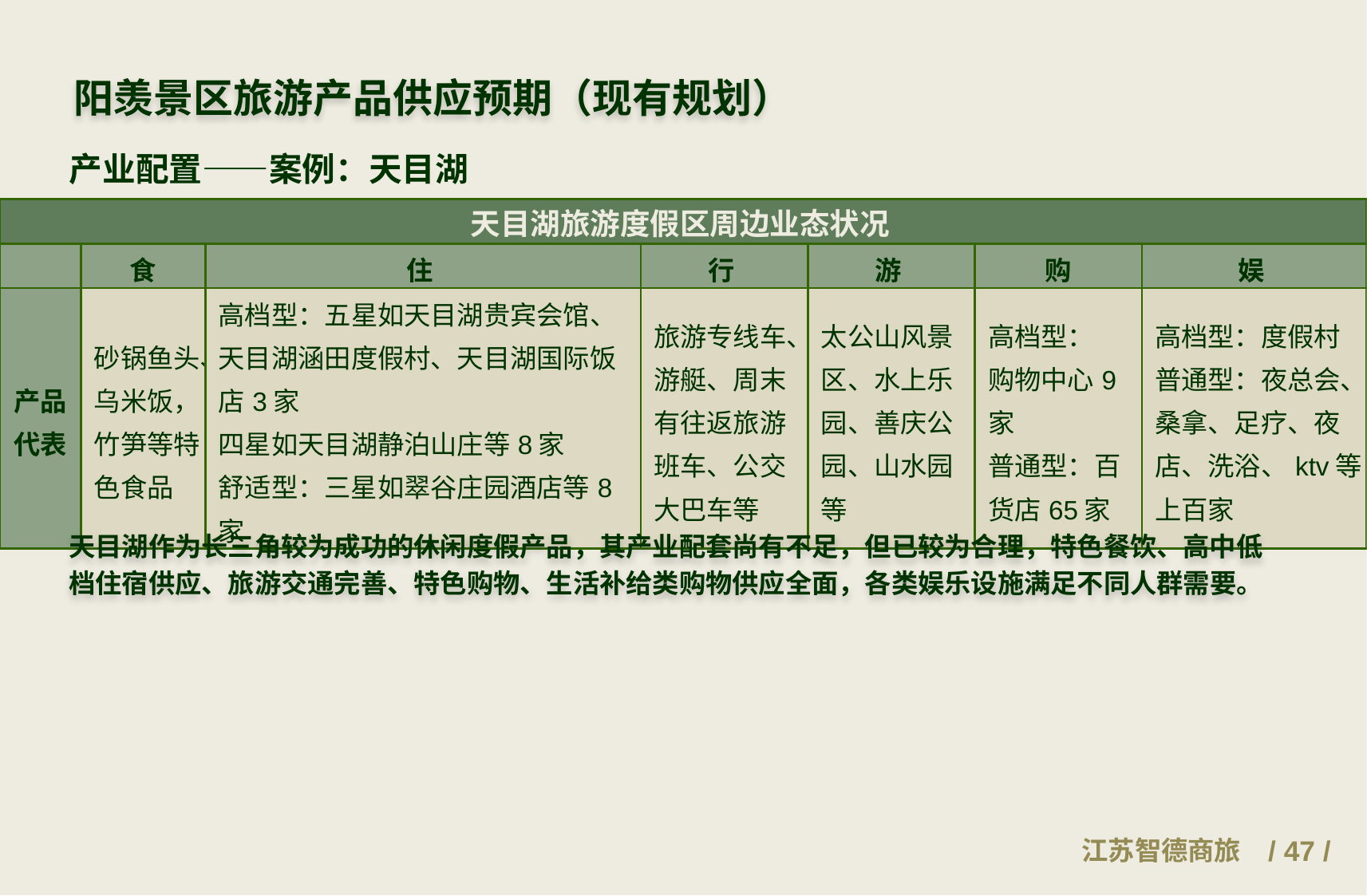

阳羡景区旅游产品供应预期（现有规划）
产业配置——案例：天目湖
| 天目湖旅游度假区周边业态状况 |  |  |  |  |  |  |
| --- | --- | --- | --- | --- | --- | --- |
|  | 食 | 住 | 行 | 游 | 购 | 娱 |
| 产品代表 | 砂锅鱼头、乌米饭，竹笋等特色食品 | 高档型：五星如天目湖贵宾会馆、天目湖涵田度假村、天目湖国际饭店3家 四星如天目湖静泊山庄等8家 舒适型：三星如翠谷庄园酒店等8家 | 旅游专线车、游艇、周末有往返旅游班车、公交大巴车等 | 太公山风景区、水上乐园、善庆公园、山水园等 | 高档型： 购物中心9家 普通型：百货店65家 | 高档型：度假村 普通型：夜总会、桑拿、足疗、夜店、洗浴、ktv等上百家 |
天目湖作为长三角较为成功的休闲度假产品，其产业配套尚有不足，但已较为合理，特色餐饮、高中低档住宿供应、旅游交通完善、特色购物、生活补给类购物供应全面，各类娱乐设施满足不同人群需要。